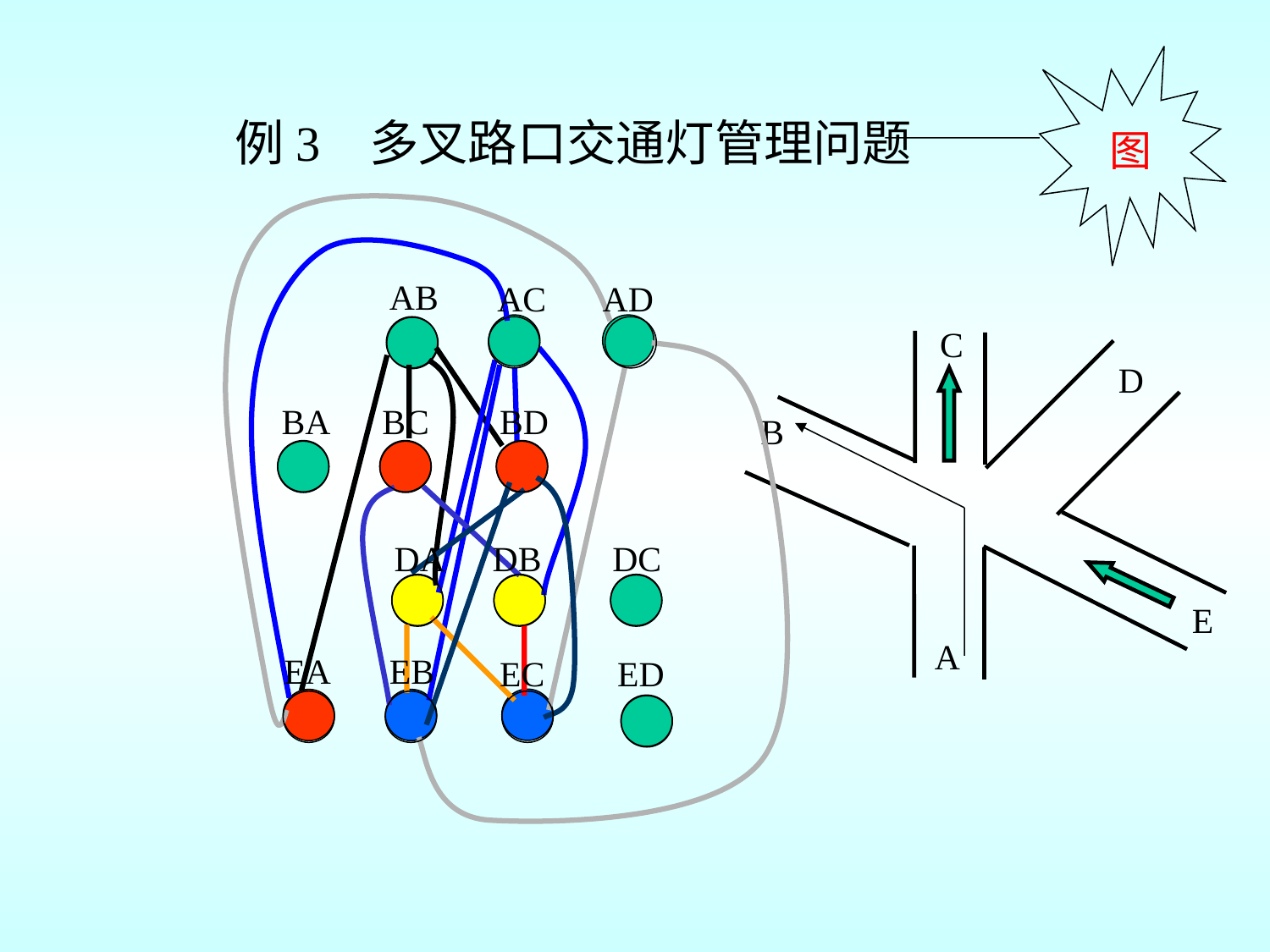

图

例3   多叉路口交通灯管理问题

AB
AC
AD

BA
BC
BD

DA
DB
DC

EA
EB
EC
ED

C

D

B

E
A